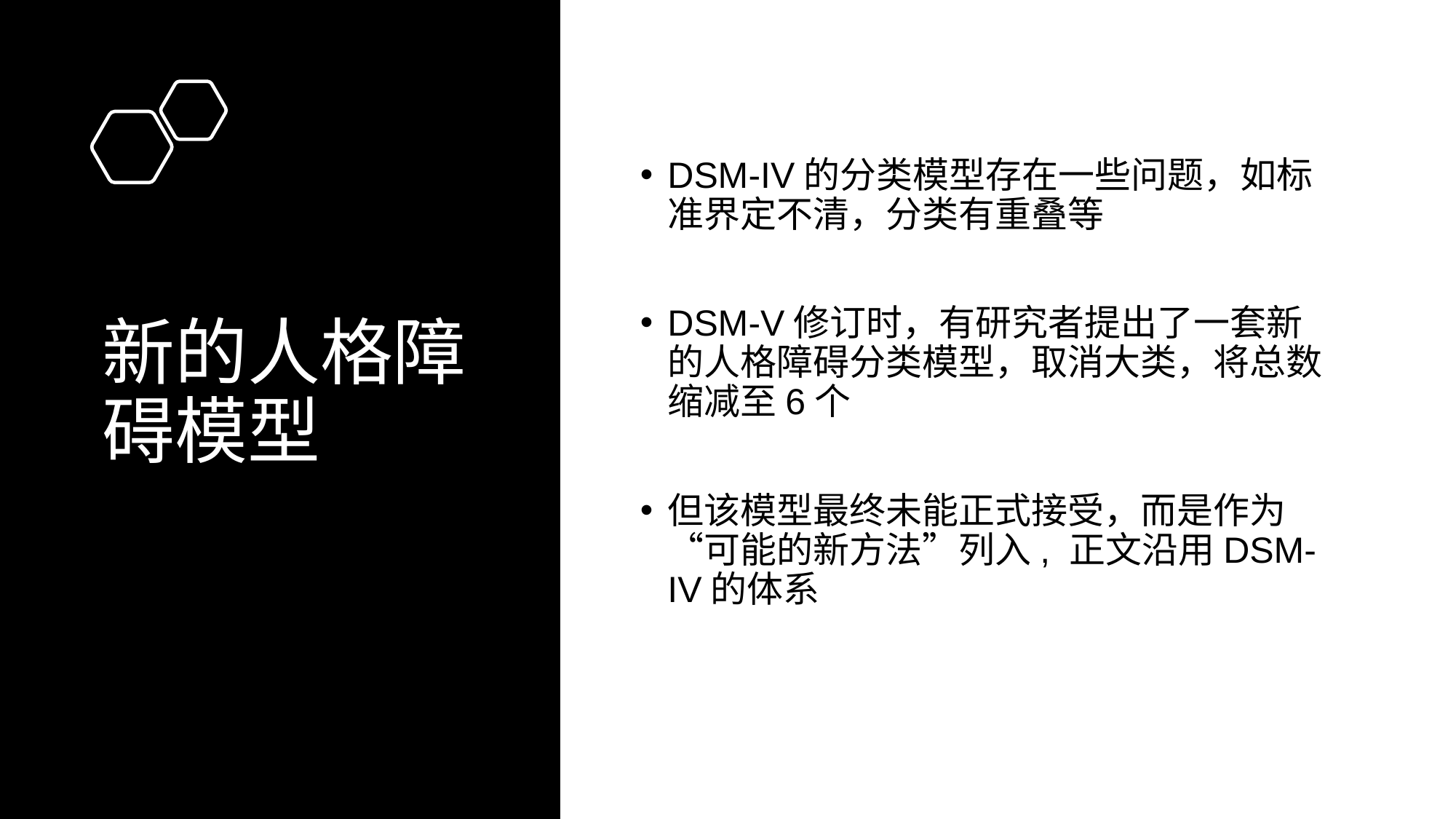

# 新的人格障碍模型
DSM-IV的分类模型存在一些问题，如标准界定不清，分类有重叠等

DSM-V修订时，有研究者提出了一套新的人格障碍分类模型，取消大类，将总数缩减至6个

但该模型最终未能正式接受，而是作为“可能的新方法”列入, 正文沿用DSM-IV的体系